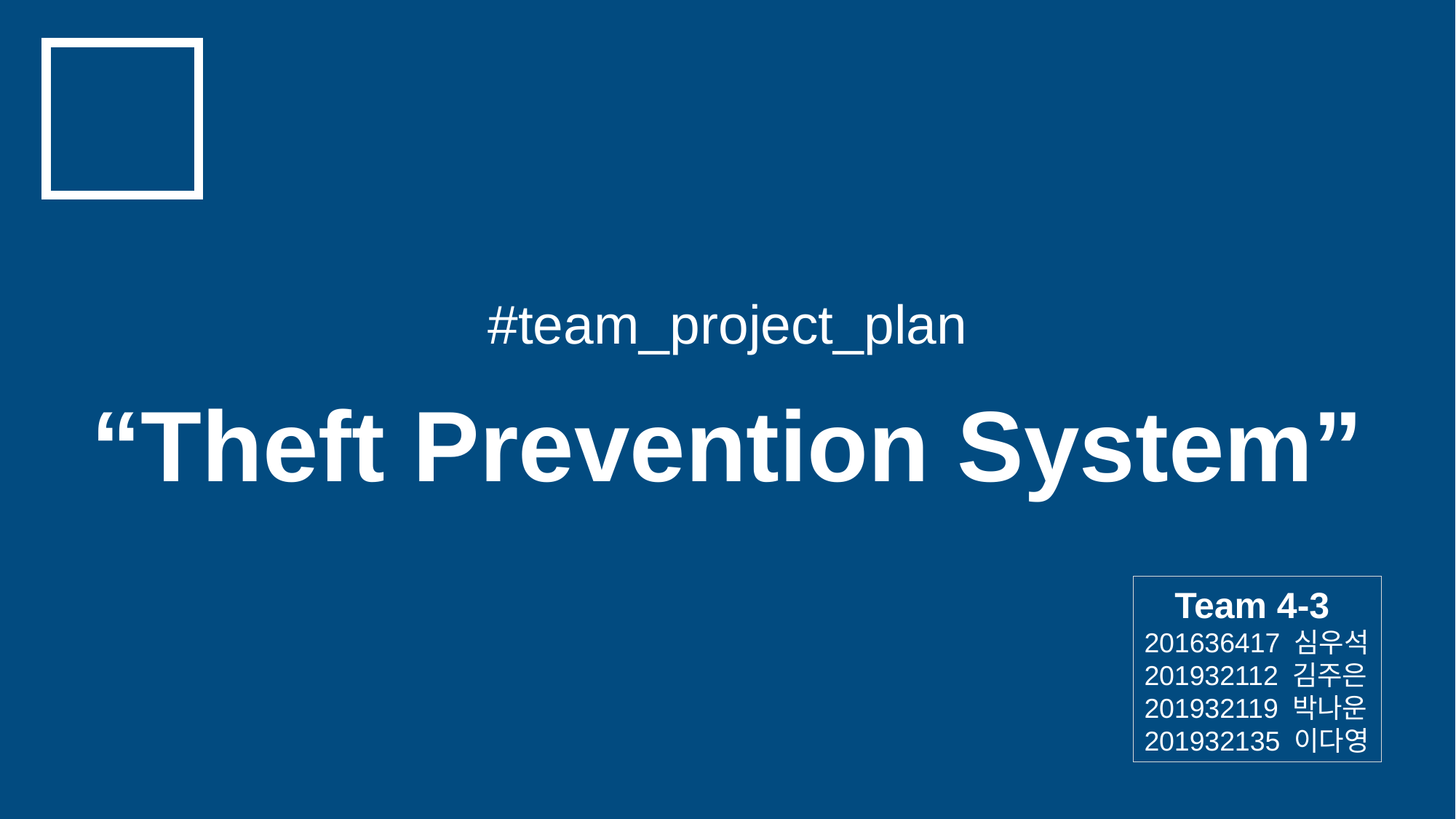

#team_project_plan
“Theft Prevention System”
   Team 4-3
201636417 심우석
201932112 김주은
201932119 박나운
201932135 이다영